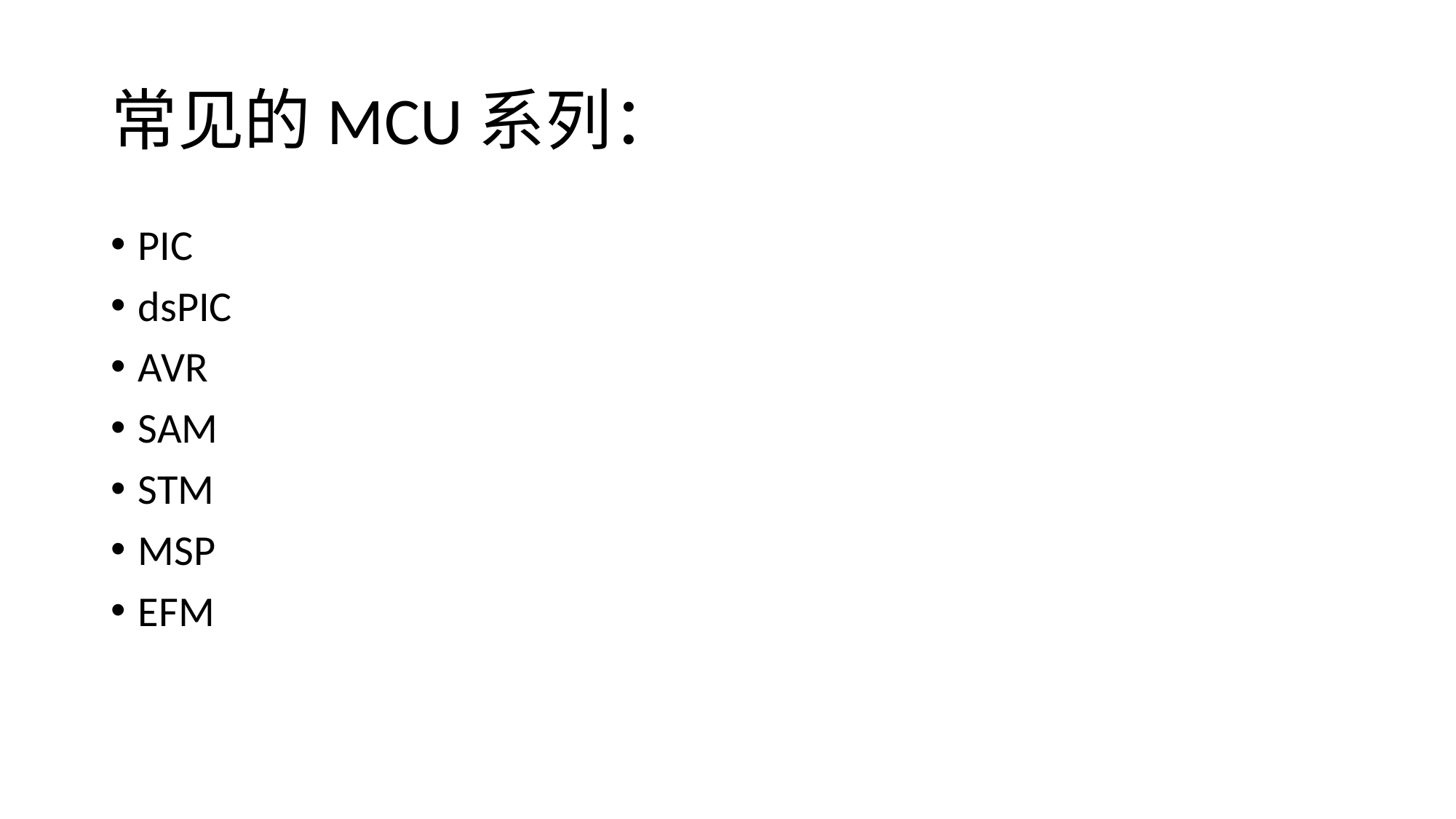

# 常见的MCU系列：
PIC
dsPIC
AVR
SAM
STM
MSP
EFM